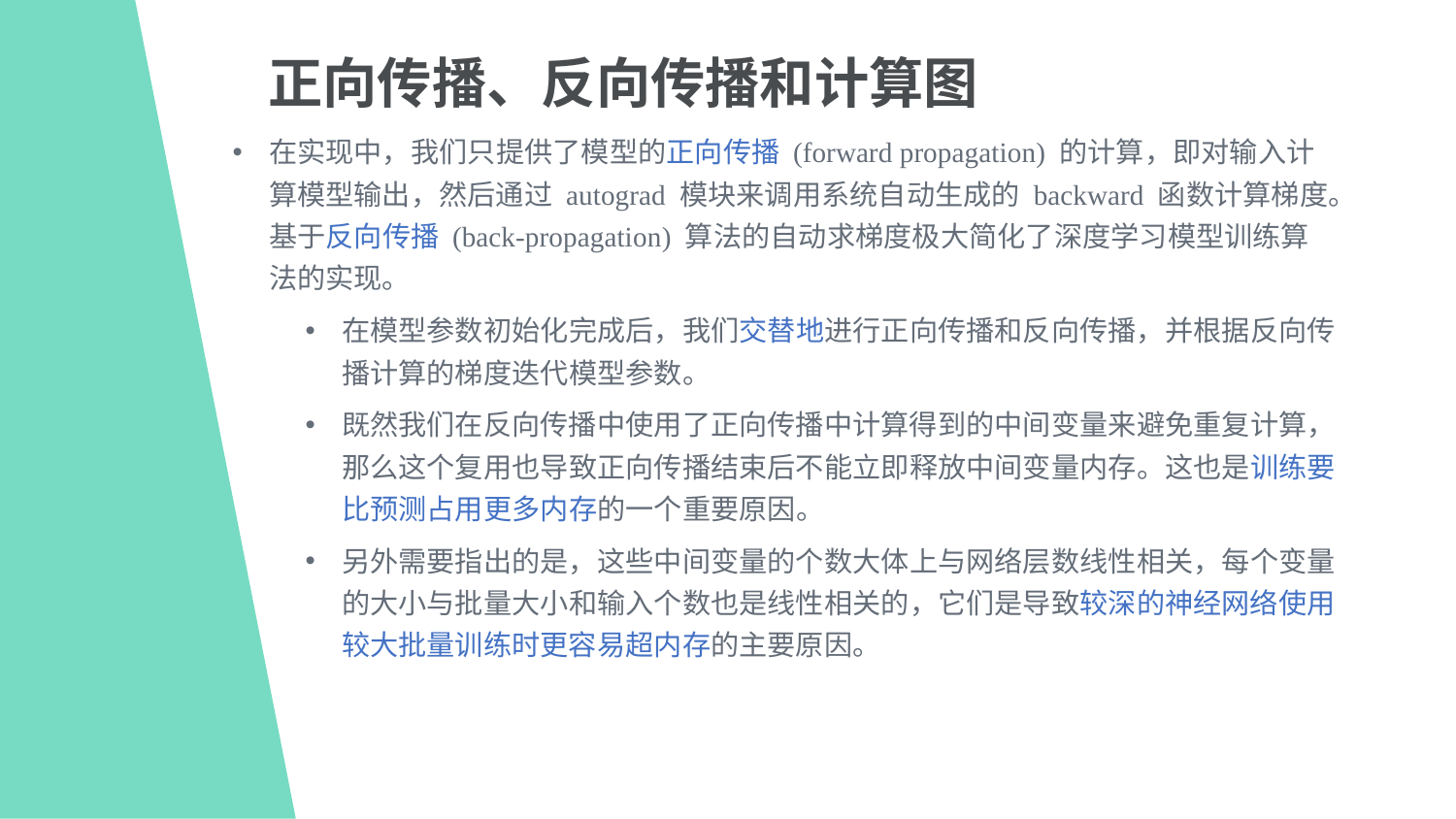

正向传播、反向传播和计算图
在实现中，我们只提供了模型的正向传播 (forward propagation) 的计算，即对输入计算模型输出，然后通过 autograd 模块来调用系统自动生成的 backward 函数计算梯度。基于反向传播 (back-propagation) 算法的自动求梯度极大简化了深度学习模型训练算法的实现。
在模型参数初始化完成后，我们交替地进行正向传播和反向传播，并根据反向传播计算的梯度迭代模型参数。
既然我们在反向传播中使用了正向传播中计算得到的中间变量来避免重复计算，那么这个复用也导致正向传播结束后不能立即释放中间变量内存。这也是训练要比预测占用更多内存的一个重要原因。
另外需要指出的是，这些中间变量的个数大体上与网络层数线性相关，每个变量的大小与批量大小和输入个数也是线性相关的，它们是导致较深的神经网络使用较大批量训练时更容易超内存的主要原因。